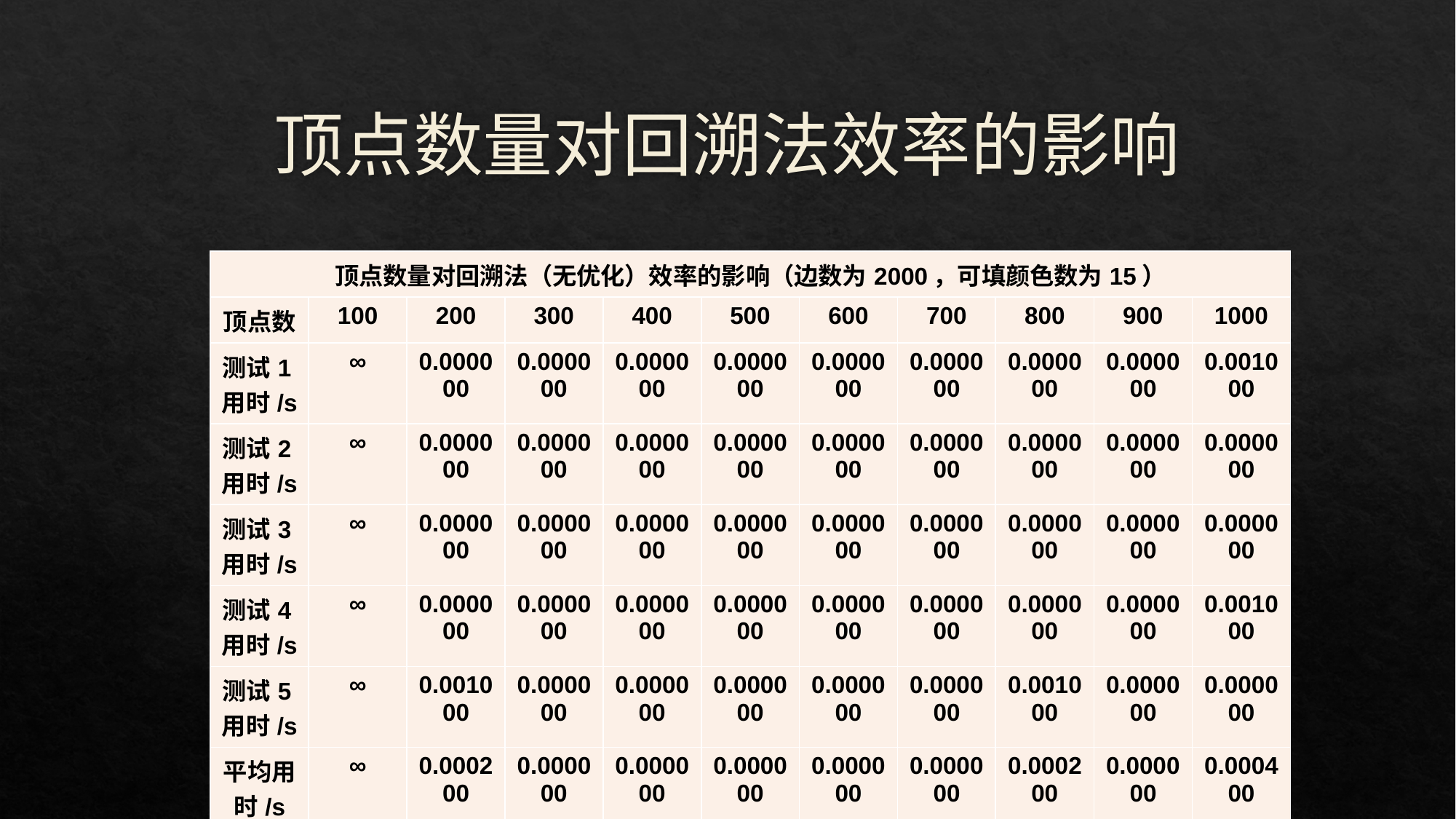

# 顶点数量对回溯法效率的影响
| 顶点数量对回溯法（无优化）效率的影响（边数为2000，可填颜色数为15） |  |  |  |  |  |  |  |  |  |  |
| --- | --- | --- | --- | --- | --- | --- | --- | --- | --- | --- |
| 顶点数 | 100 | 200 | 300 | 400 | 500 | 600 | 700 | 800 | 900 | 1000 |
| 测试1用时/s | ∞ | 0.000000 | 0.000000 | 0.000000 | 0.000000 | 0.000000 | 0.000000 | 0.000000 | 0.000000 | 0.001000 |
| 测试2用时/s | ∞ | 0.000000 | 0.000000 | 0.000000 | 0.000000 | 0.000000 | 0.000000 | 0.000000 | 0.000000 | 0.000000 |
| 测试3用时/s | ∞ | 0.000000 | 0.000000 | 0.000000 | 0.000000 | 0.000000 | 0.000000 | 0.000000 | 0.000000 | 0.000000 |
| 测试4用时/s | ∞ | 0.000000 | 0.000000 | 0.000000 | 0.000000 | 0.000000 | 0.000000 | 0.000000 | 0.000000 | 0.001000 |
| 测试5用时/s | ∞ | 0.001000 | 0.000000 | 0.000000 | 0.000000 | 0.000000 | 0.000000 | 0.001000 | 0.000000 | 0.000000 |
| 平均用时/s | ∞ | 0.000200 | 0.000000 | 0.000000 | 0.000000 | 0.000000 | 0.000000 | 0.000200 | 0.000000 | 0.000400 |